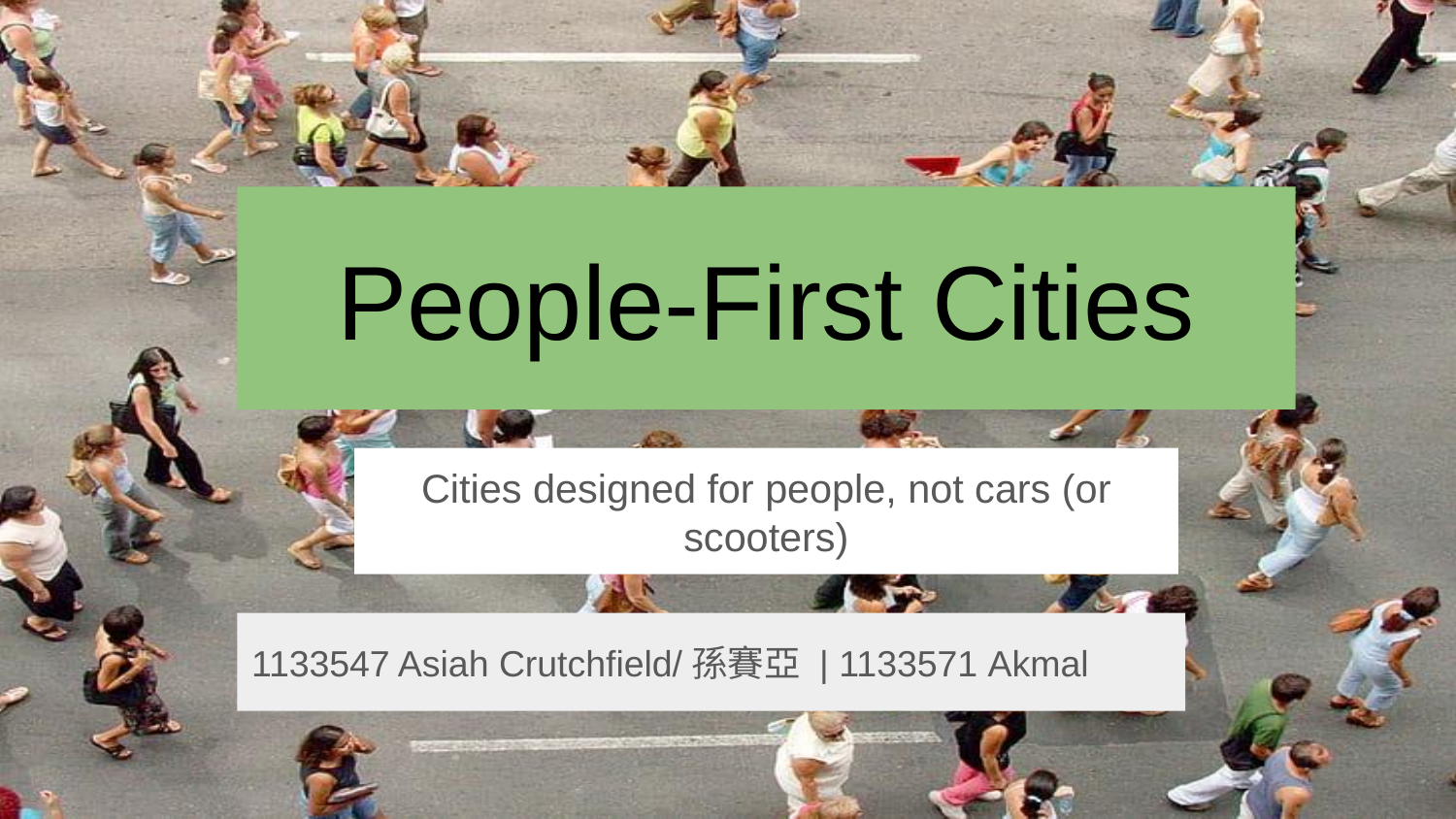

# People-First Cities
Cities designed for people, not cars (or scooters)
1133547 Asiah Crutchfield/孫賽亞 | 1133571 Akmal